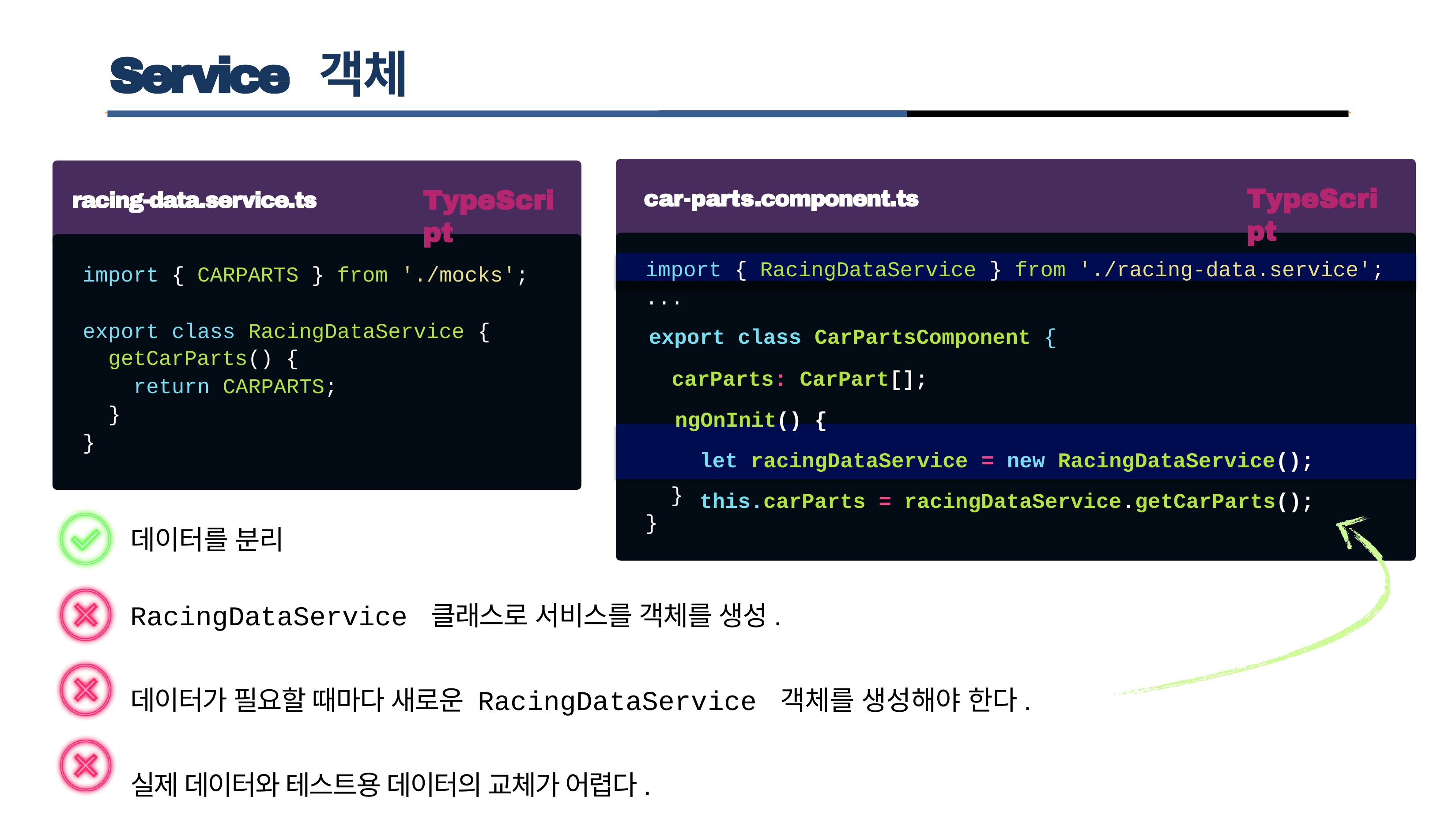

# Service 객체

TypeScript
TypeScript
car-parts.component.ts
racing-data.service.ts

import { RacingDataService } from './racing-data.service';
import
{ CARPARTS } from
'./mocks';
...
export class CarPartsComponent {
  carParts: CarPart[];
  ngOnInit() {
  let racingDataService = new RacingDataService();
  this.carParts = racingDataService.getCarParts();
export class
RacingDataService {
getCarParts() {
return
CARPARTS;
}

}
}

}

데이터를 분리

RacingDataService 클래스로 서비스를 객체를 생성.
데이터가 필요할 때마다 새로운 RacingDataService 객체를 생성해야 한다.
실제 데이터와 테스트용 데이터의 교체가 어렵다.